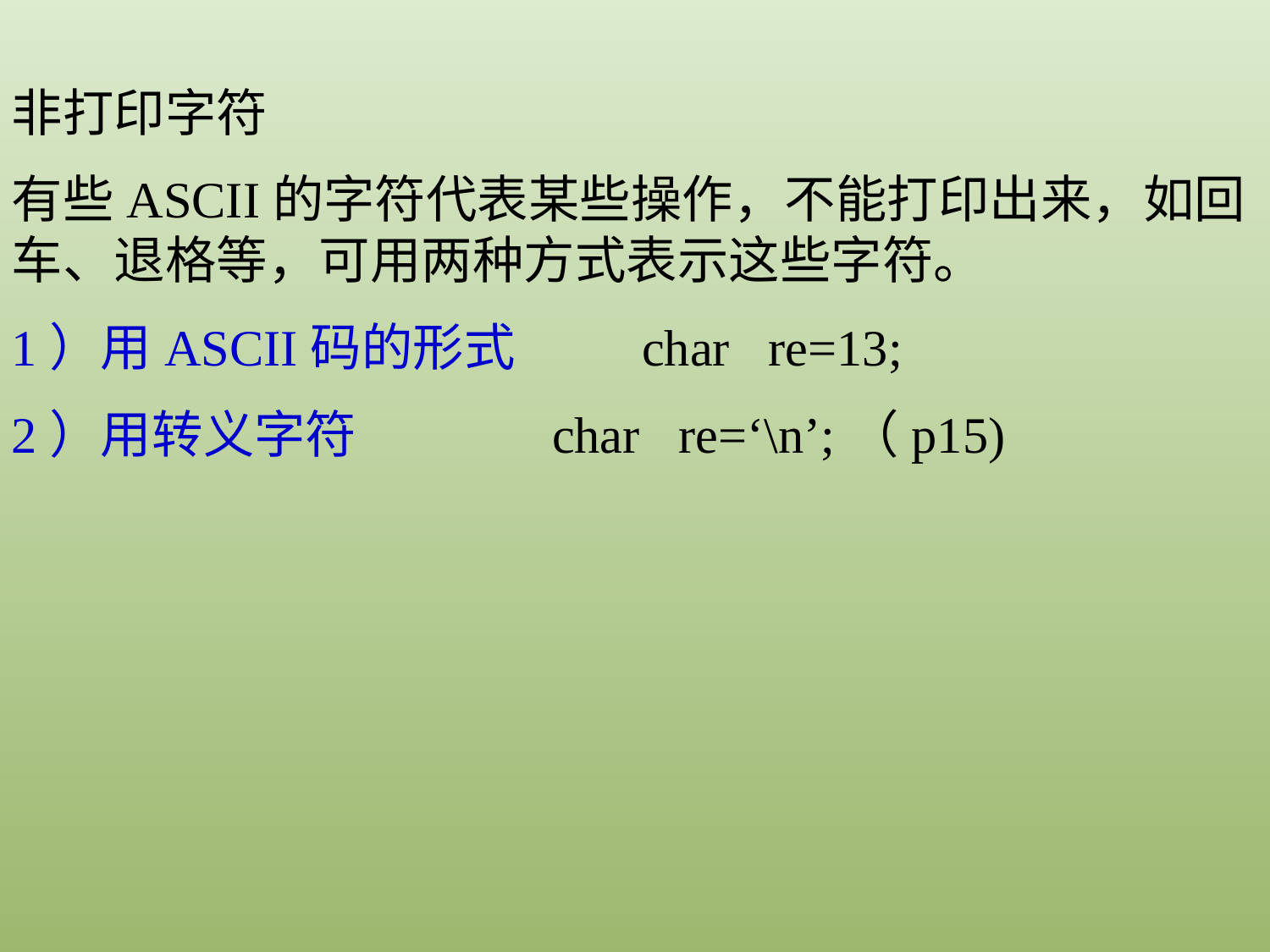

非打印字符
有些ASCII的字符代表某些操作，不能打印出来，如回车、退格等，可用两种方式表示这些字符。
1）用ASCII码的形式          char   re=13;
2）用转义字符                char   re=‘\n’;（p15)
38